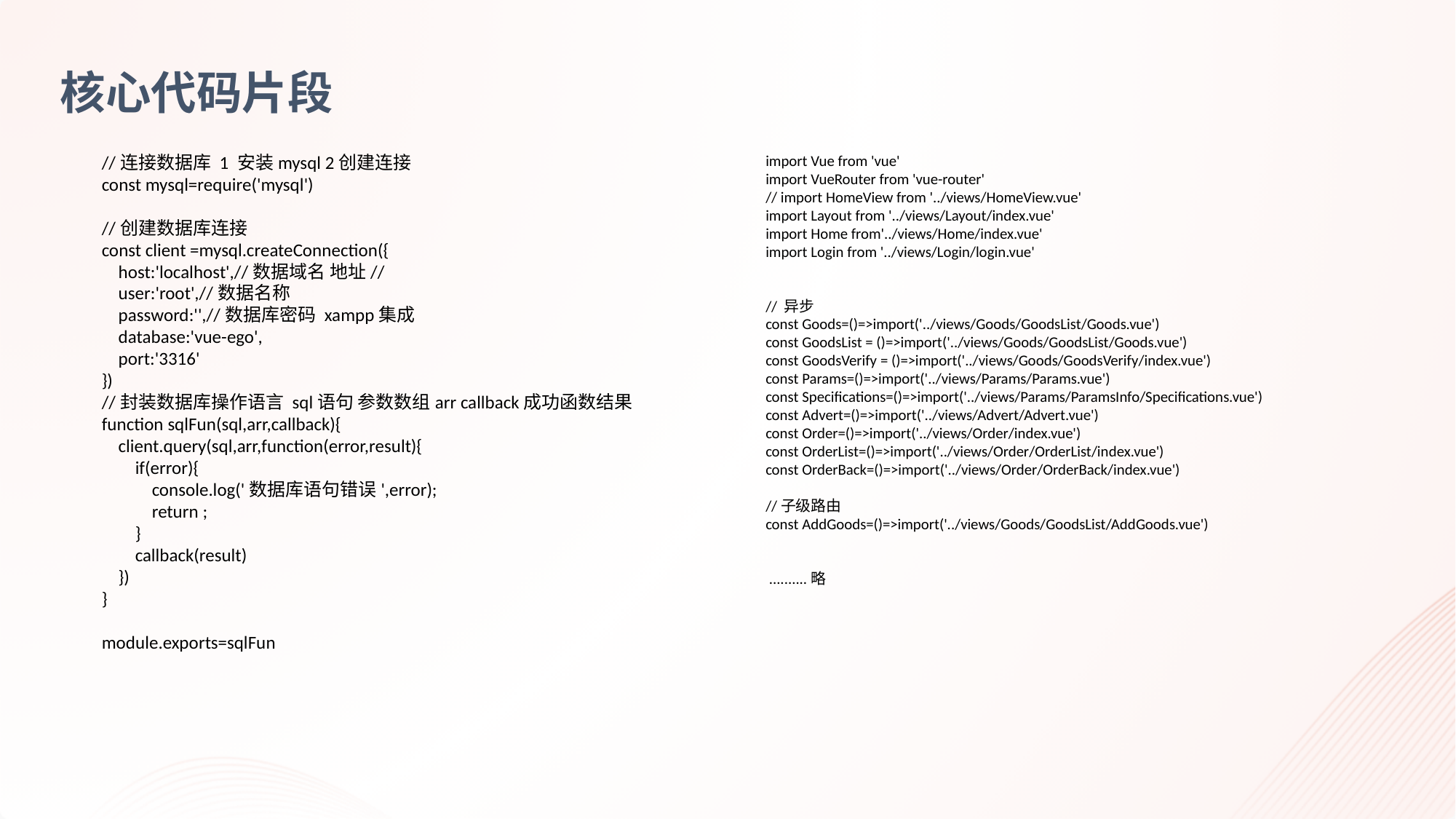

核心代码片段
//连接数据库 1 安装mysql 2创建连接
const mysql=require('mysql')

//创建数据库连接
const client =mysql.createConnection({
    host:'localhost',//数据域名 地址//
    user:'root',//数据名称
    password:'',//数据库密码 xampp集成
    database:'vue-ego',
    port:'3316'
})
//封装数据库操作语言 sql语句 参数数组arr callback成功函数结果
function sqlFun(sql,arr,callback){
    client.query(sql,arr,function(error,result){
        if(error){
            console.log('数据库语句错误',error);
            return ;
        }
        callback(result)
    })
}

module.exports=sqlFun

import Vue from 'vue'
import VueRouter from 'vue-router'
// import HomeView from '../views/HomeView.vue'
import Layout from '../views/Layout/index.vue'
import Home from'../views/Home/index.vue'
import Login from '../views/Login/login.vue'

// 异步
const Goods=()=>import('../views/Goods/GoodsList/Goods.vue')
const GoodsList = ()=>import('../views/Goods/GoodsList/Goods.vue')
const GoodsVerify = ()=>import('../views/Goods/GoodsVerify/index.vue')
const Params=()=>import('../views/Params/Params.vue')
const Specifications=()=>import('../views/Params/ParamsInfo/Specifications.vue')
const Advert=()=>import('../views/Advert/Advert.vue')
const Order=()=>import('../views/Order/index.vue')
const OrderList=()=>import('../views/Order/OrderList/index.vue')
const OrderBack=()=>import('../views/Order/OrderBack/index.vue')

//子级路由
const AddGoods=()=>import('../views/Goods/GoodsList/AddGoods.vue')

 ..........略